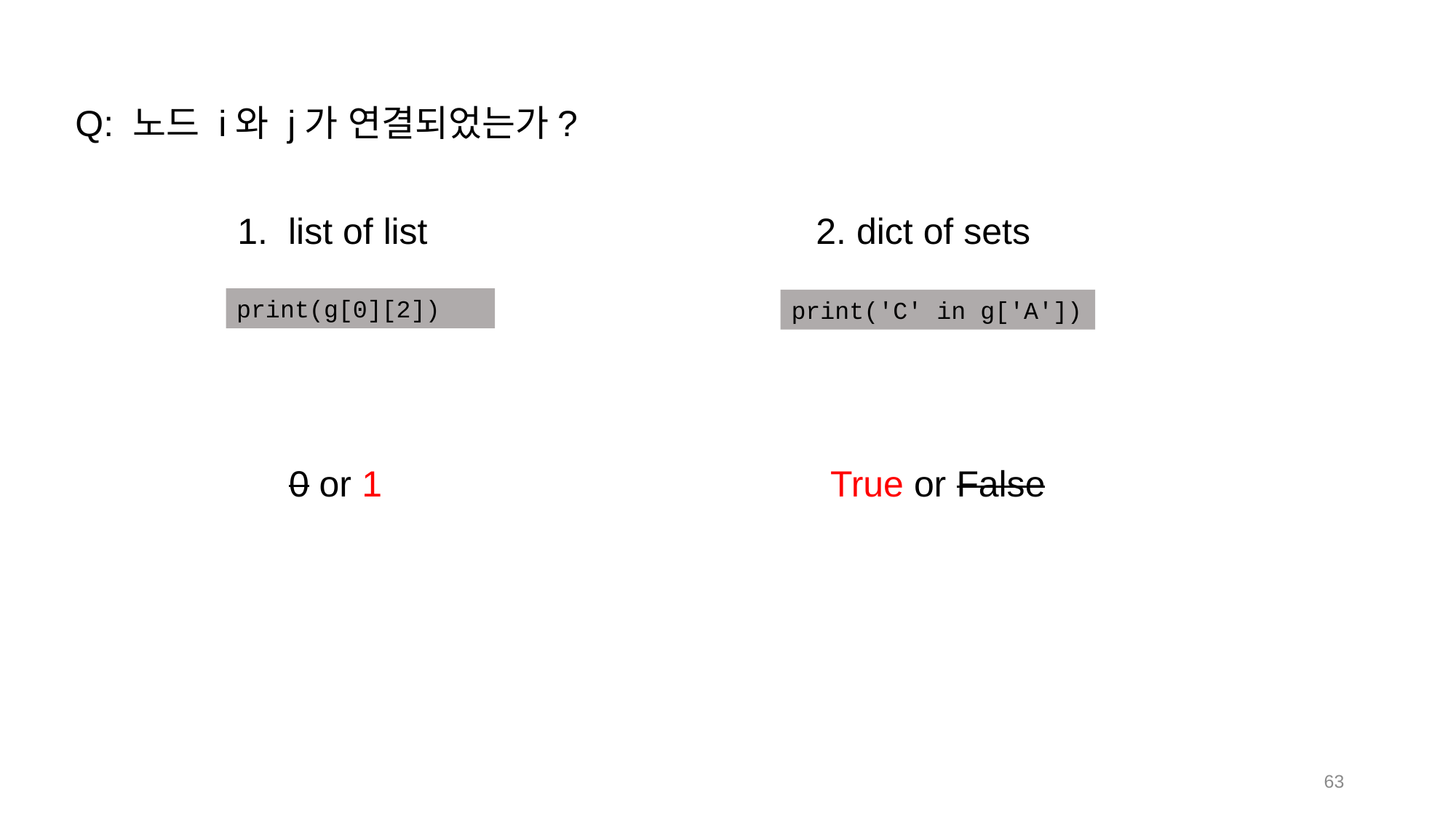

Q: 노드 i와 j가 연결되었는가?
1.  list of list
2. dict of sets
print(g[0][2])
print('C' in g['A'])
0 or 1
True or False
63